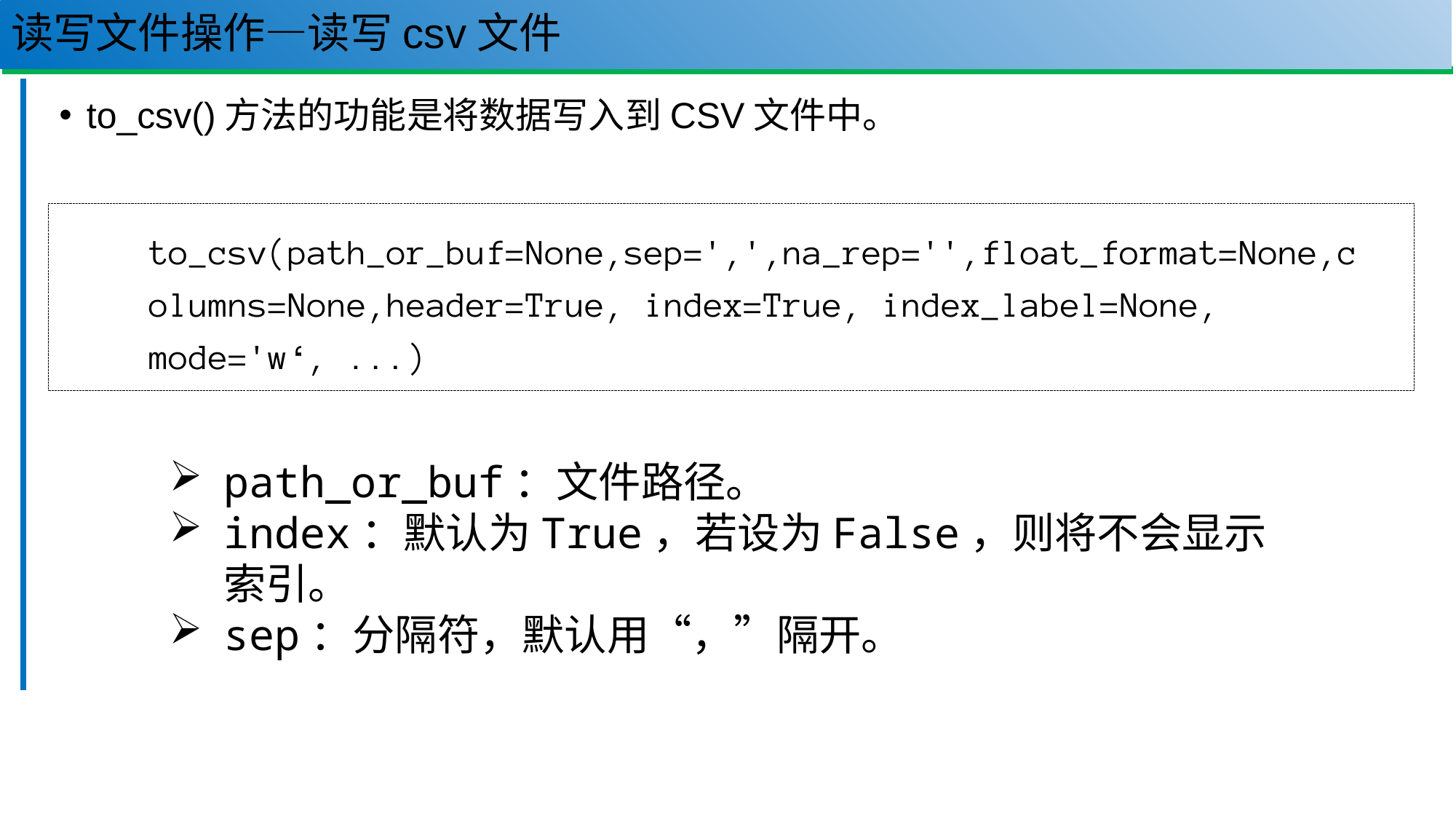

# 读写文件操作—读写csv文件
88
to_csv()方法的功能是将数据写入到CSV文件中。

to_csv(path_or_buf=None,sep=',',na_rep='',float_format=None,columns=None,header=True, index=True, index_label=None, mode='w‘, ...)
path_or_buf：文件路径。
index：默认为True，若设为False，则将不会显示索引。
sep：分隔符，默认用“，”隔开。